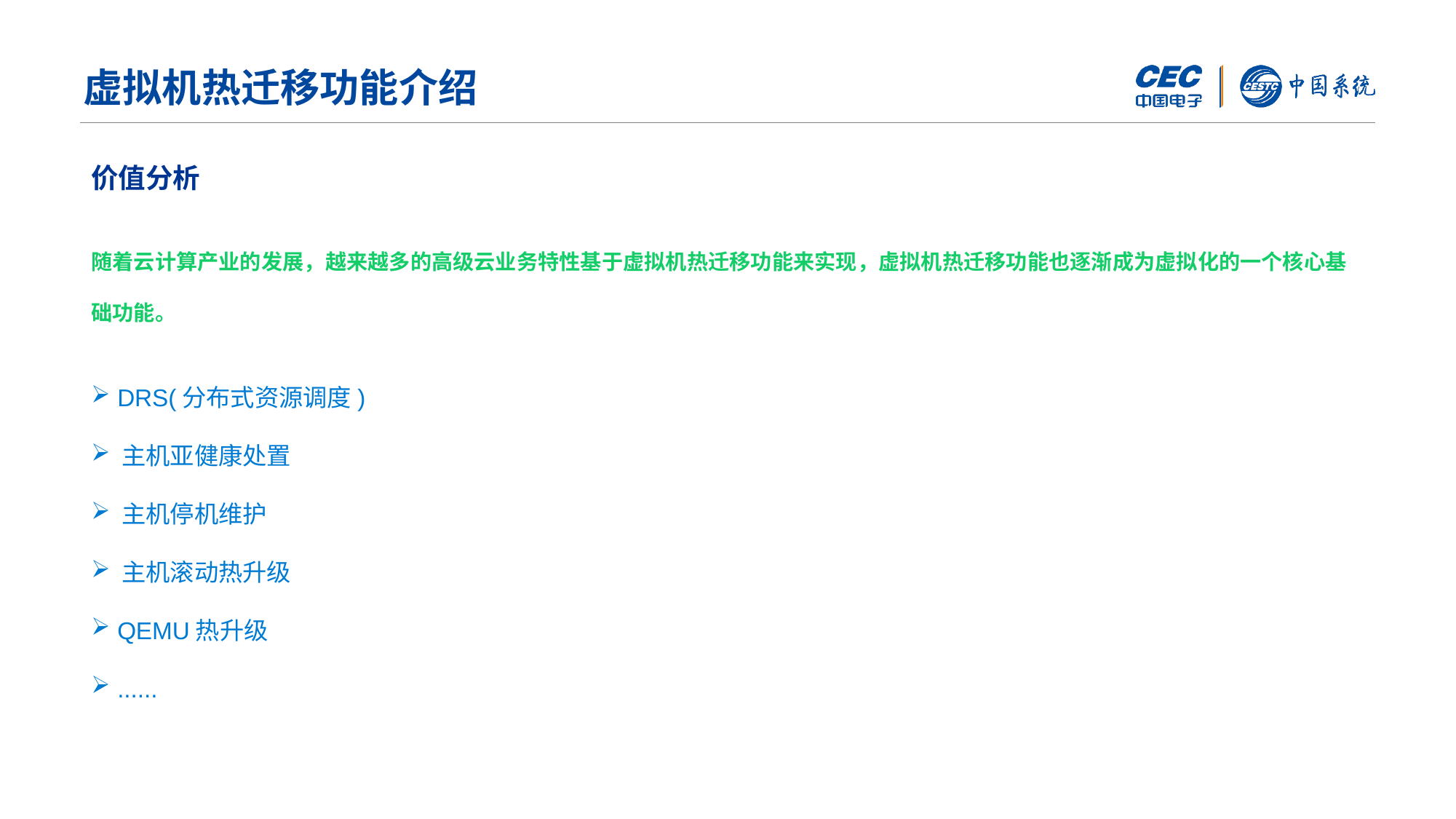

虚拟机热迁移功能介绍
价值分析

随着云计算产业的发展，越来越多的高级云业务特性基于虚拟机热迁移功能来实现，虚拟机热迁移功能也逐渐成为虚拟化的一个核心基础功能。

 DRS(分布式资源调度)
 主机亚健康处置
 主机停机维护
 主机滚动热升级
 QEMU热升级
 ......